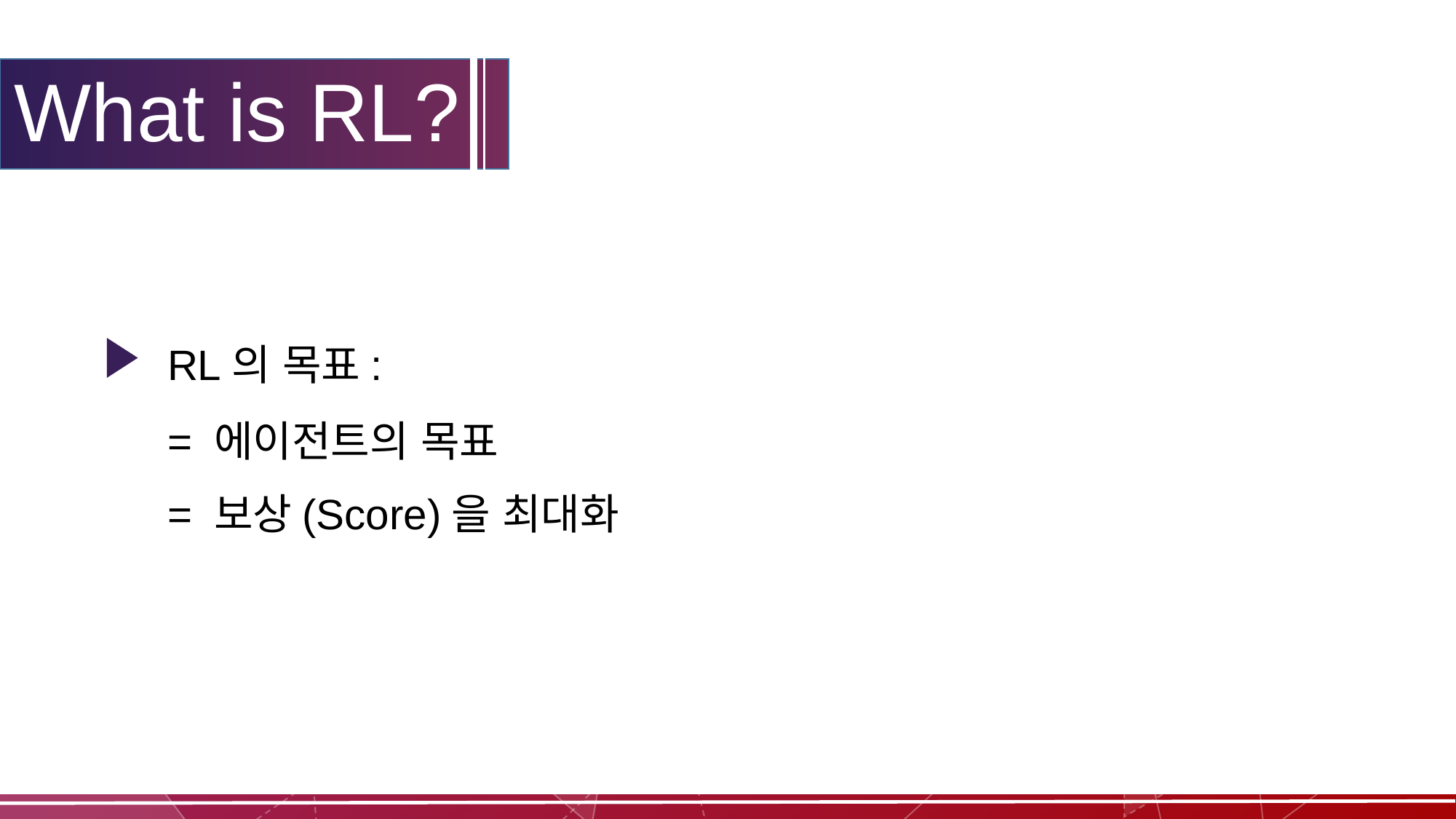

# What is RL?
RL의 목표:

= 에이전트의 목표
= 보상(Score)을 최대화